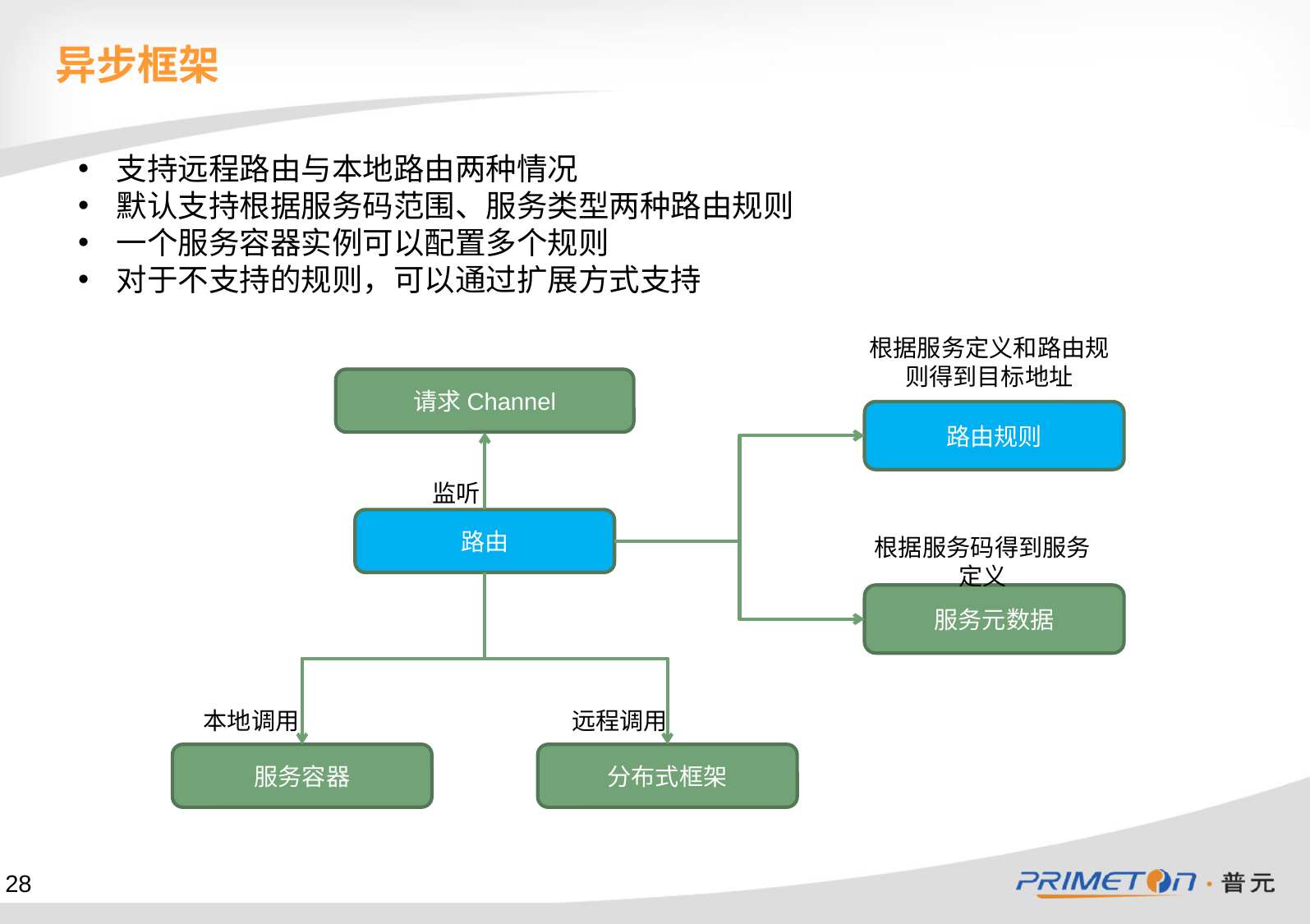

异步框架
支持远程路由与本地路由两种情况
默认支持根据服务码范围、服务类型两种路由规则
一个服务容器实例可以配置多个规则
对于不支持的规则，可以通过扩展方式支持
根据服务定义和路由规则得到目标地址
请求Channel
路由规则
监听
路由
根据服务码得到服务定义
服务元数据
本地调用
远程调用
服务容器
分布式框架
28